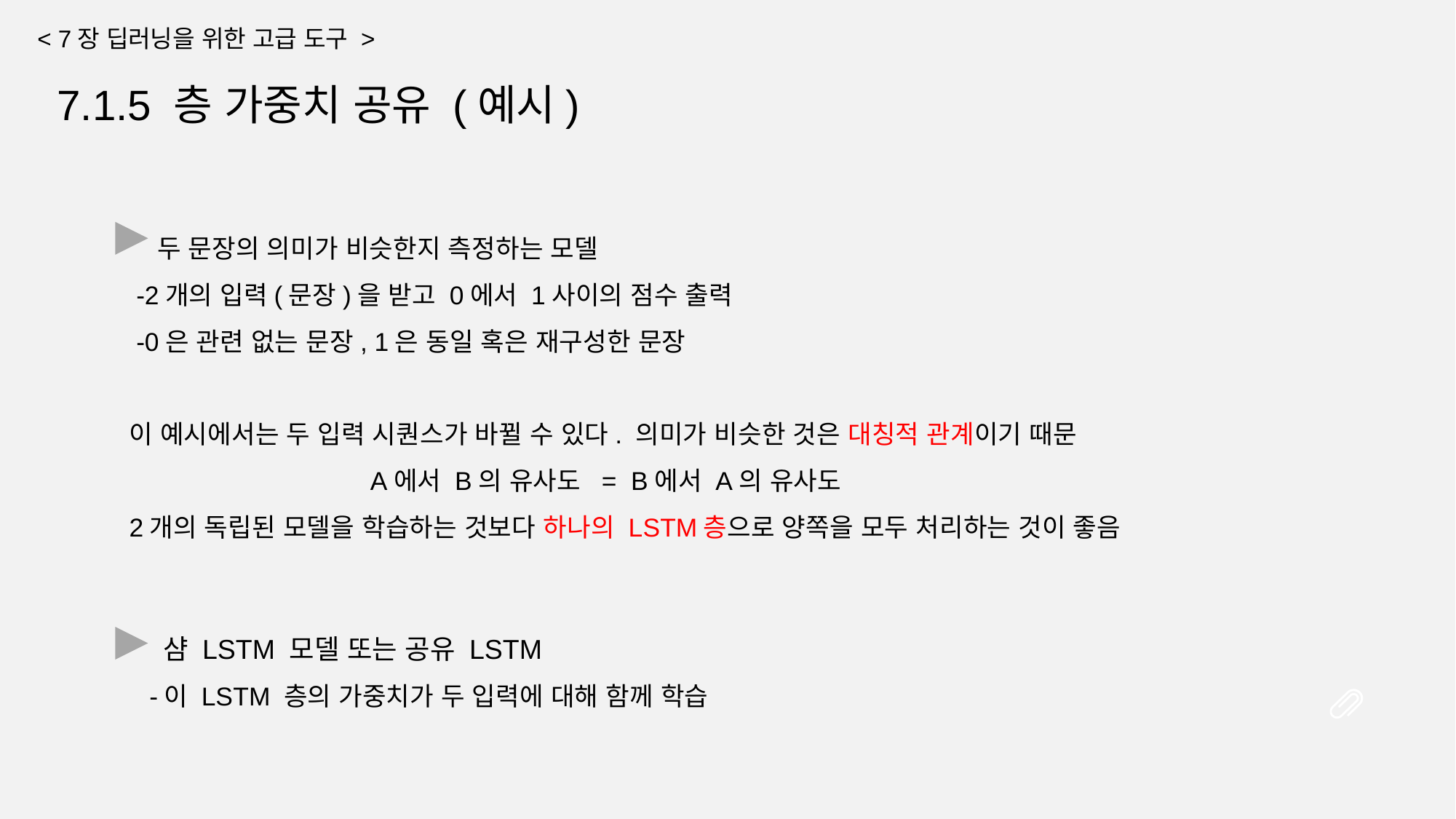

< 7장 딥러닝을 위한 고급 도구 >
7.1.5 층 가중치 공유 (예시)
   두 문장의 의미가 비슷한지 측정하는 모델
 -2개의 입력(문장)을 받고 0에서 1사이의 점수 출력
 -0은 관련 없는 문장, 1은 동일 혹은 재구성한 문장

이 예시에서는 두 입력 시퀀스가 바뀔 수 있다. 의미가 비슷한 것은 대칭적 관계이기 때문
                                  A에서 B의 유사도  =  B에서 A의 유사도
2개의 독립된 모델을 학습하는 것보다 하나의 LSTM층으로 양쪽을 모두 처리하는 것이 좋음

  샴 LSTM 모델 또는 공유 LSTM
 -이 LSTM 층의 가중치가 두 입력에 대해 함께 학습